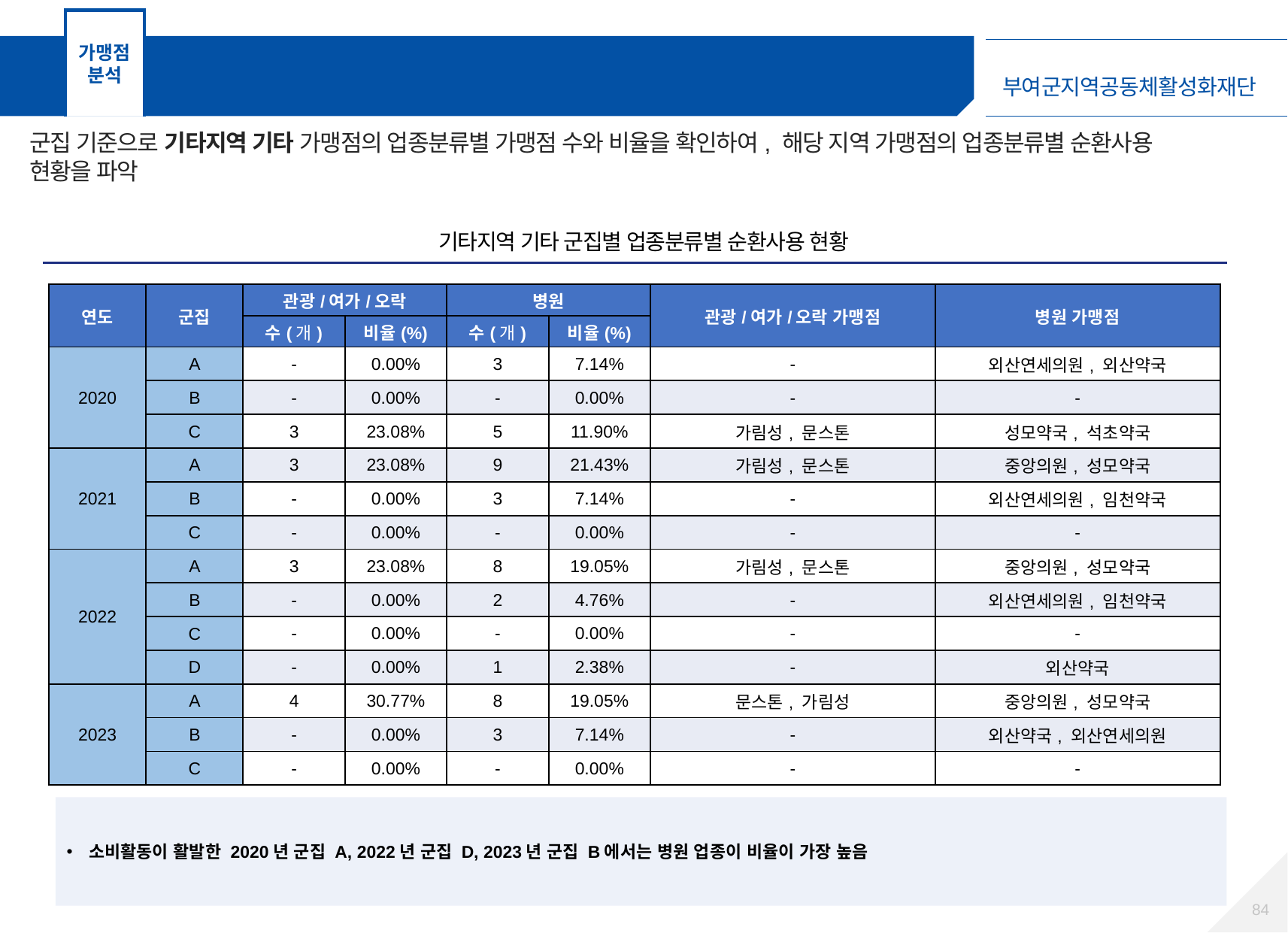

가맹점
분석
가맹점 군집분석 – 기타지역 기타 가맹점
군집 기준으로 기타지역 기타 가맹점의 업종분류별 가맹점 수와 비율을 확인하여, 해당 지역 가맹점의 업종분류별 순환사용 현황을 파악
기타지역 기타 군집별 업종분류별 순환사용 현황
| 연도 | 군집 | 관광/여가/오락 |  | 병원 |  | 관광/여가/오락 가맹점 | 병원 가맹점 |
| --- | --- | --- | --- | --- | --- | --- | --- |
| 연도 | 군집 | 수(개) | 비율(%) | 수(개) | 비율(%) |  |  |
| 2020 | A | - | 0.00% | 3 | 7.14% | - | 외산연세의원, 외산약국 |
|  | B | - | 0.00% | - | 0.00% | - | - |
|  | C | 3 | 23.08% | 5 | 11.90% | 가림성, 문스톤 | 성모약국, 석초약국 |
| 2021 | A | 3 | 23.08% | 9 | 21.43% | 가림성, 문스톤 | 중앙의원, 성모약국 |
|  | B | - | 0.00% | 3 | 7.14% | - | 외산연세의원, 임천약국 |
|  | C | - | 0.00% | - | 0.00% | - | - |
| 2022 | A | 3 | 23.08% | 8 | 19.05% | 가림성, 문스톤 | 중앙의원, 성모약국 |
|  | B | - | 0.00% | 2 | 4.76% | - | 외산연세의원, 임천약국 |
|  | C | - | 0.00% | - | 0.00% | - | - |
|  | D | - | 0.00% | 1 | 2.38% | - | 외산약국 |
| 2023 | A | 4 | 30.77% | 8 | 19.05% | 문스톤, 가림성 | 중앙의원, 성모약국 |
|  | B | - | 0.00% | 3 | 7.14% | - | 외산약국, 외산연세의원 |
|  | C | - | 0.00% | - | 0.00% | - | - |
소비활동이 활발한 2020년 군집 A, 2022년 군집 D, 2023년 군집 B에서는 병원 업종이 비율이 가장 높음
84